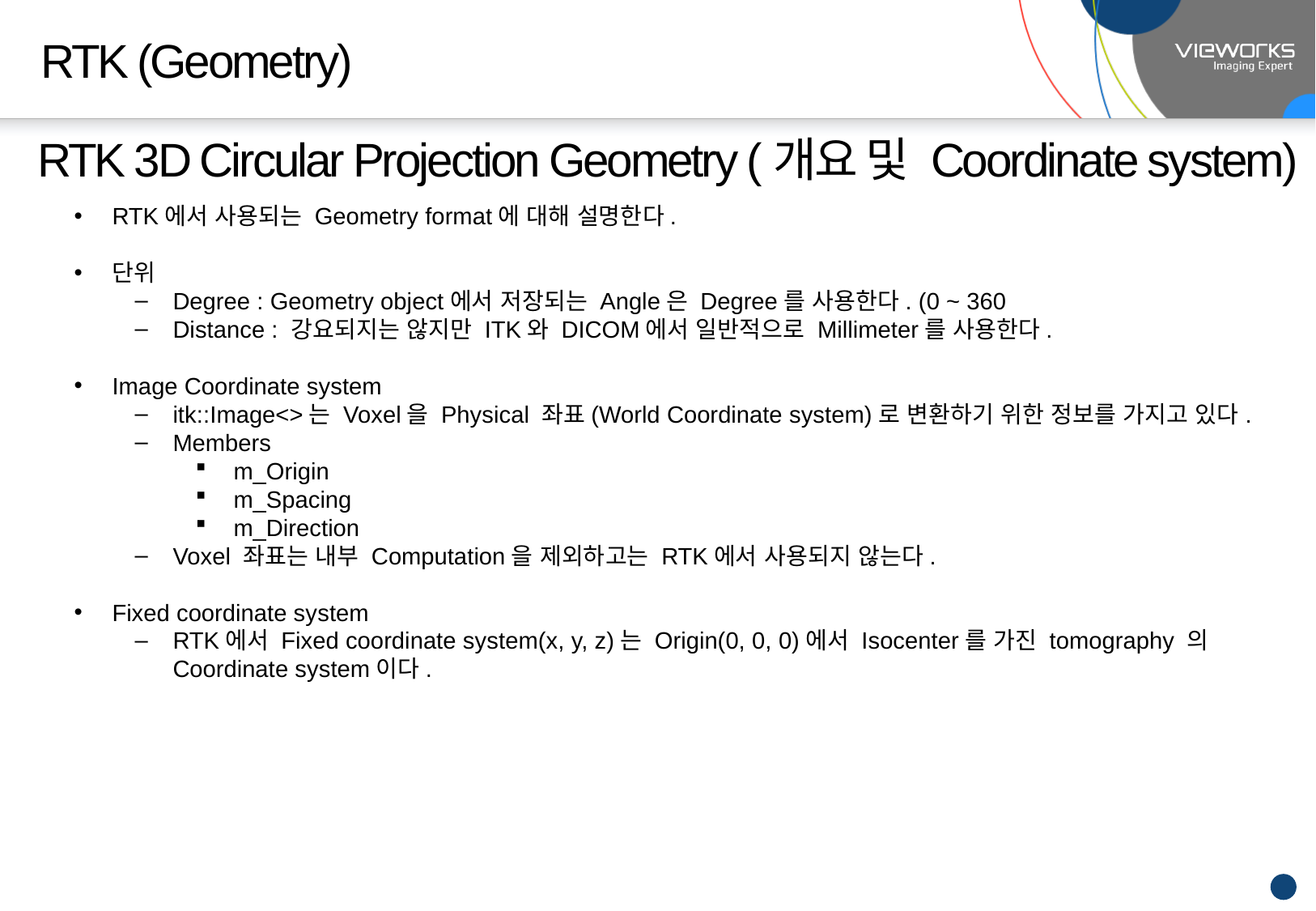

# RTK (Geometry)
RTK 3D Circular Projection Geometry (개요 및 Coordinate system)
RTK에서 사용되는 Geometry format에 대해 설명한다.

단위
Degree : Geometry object에서 저장되는 Angle은 Degree를 사용한다. (0 ~ 360
Distance : 강요되지는 않지만 ITK와 DICOM에서 일반적으로 Millimeter를 사용한다.

Image Coordinate system
itk::Image<>는 Voxel을 Physical 좌표(World Coordinate system)로 변환하기 위한 정보를 가지고 있다.
Members
m_Origin
m_Spacing
m_Direction
Voxel 좌표는 내부 Computation을 제외하고는 RTK에서 사용되지 않는다.

Fixed coordinate system
RTK에서 Fixed coordinate system(x, y, z)는 Origin(0, 0, 0)에서 Isocenter를 가진 tomography 의 Coordinate system이다.